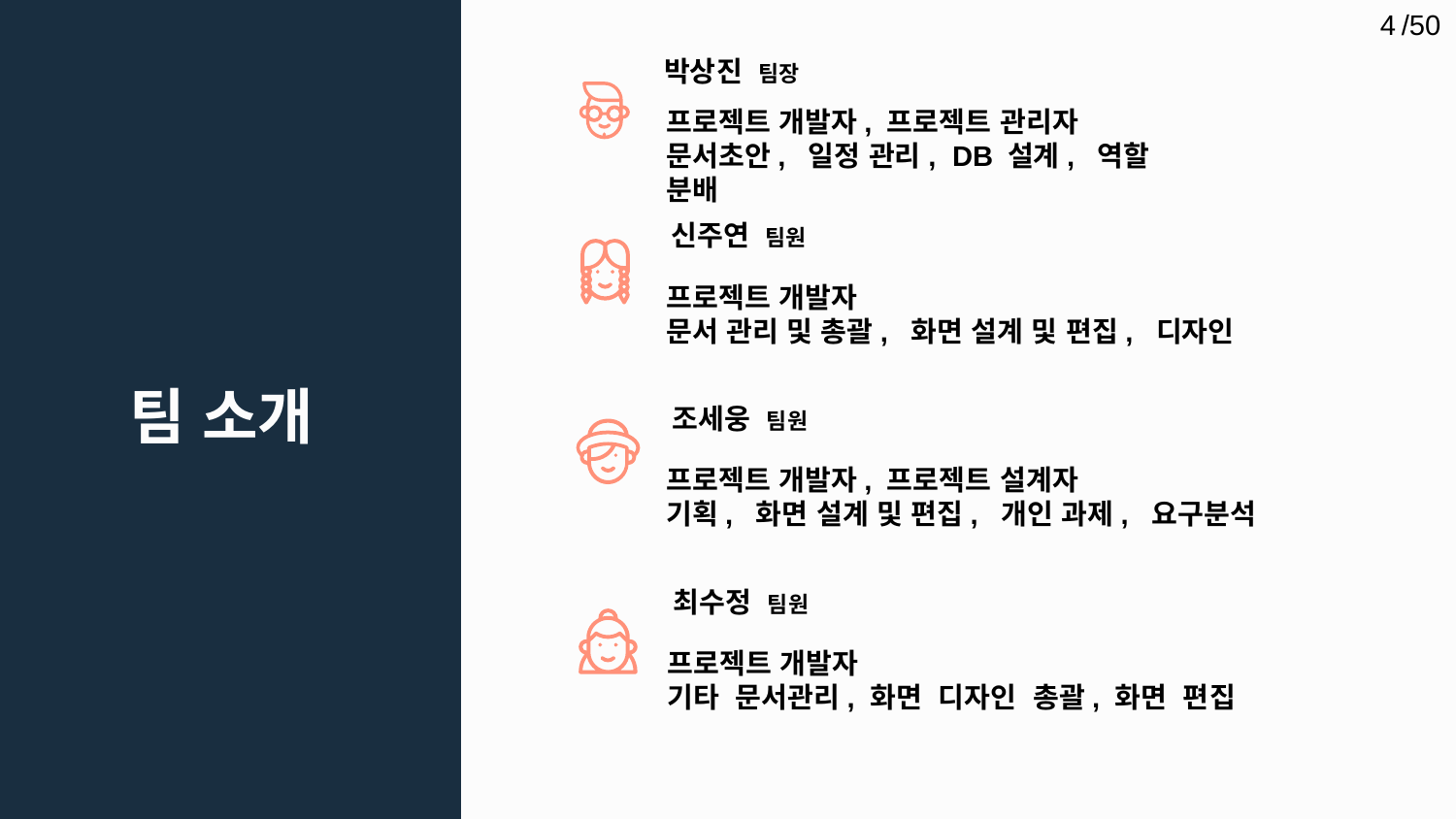

4
/50
박상진  팀장

프로젝트 개발자, 프로젝트 관리자
문서초안,  일정 관리,  DB 설계,  역할 분배

신주연  팀원

프로젝트 개발자
문서 관리 및 총괄,  화면 설계 및 편집,  디자인

# 팀 소개
조세웅  팀원

프로젝트 개발자, 프로젝트 설계자
기획,  화면 설계 및 편집,  개인 과제,  요구분석

최수정  팀원

프로젝트 개발자
기타  문서관리, 화면  디자인  총괄, 화면  편집